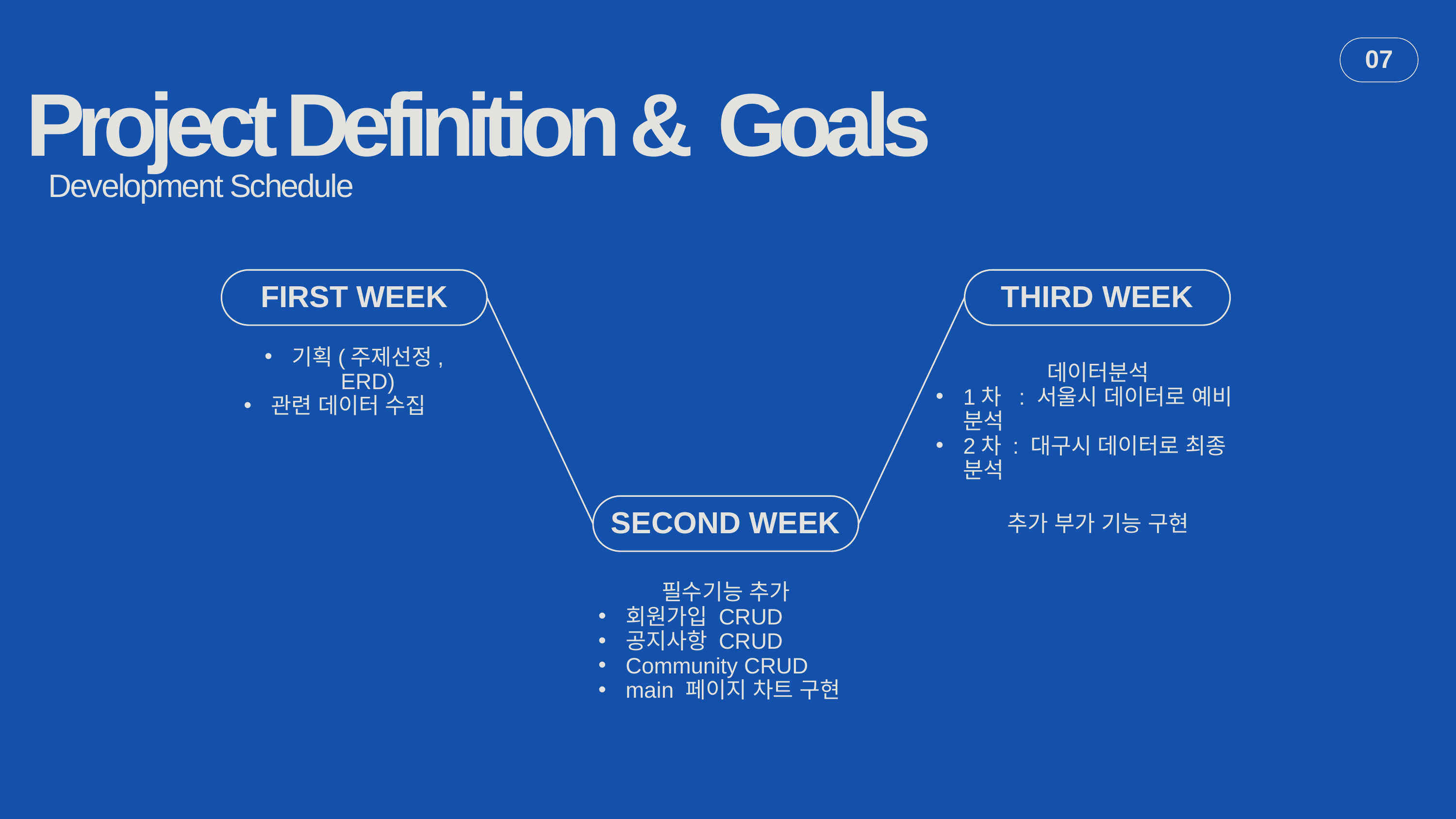

Project Definition &  Goals
07
Development Schedule

FIRST WEEK
THIRD WEEK

데이터분석
1차  : 서울시 데이터로 예비 분석
2차 : 대구시 데이터로 최종 분석
추가 부가 기능 구현
기획(주제선정, ERD)
관련 데이터 수집

SECOND WEEK
필수기능 추가
회원가입 CRUD
공지사항 CRUD
Community CRUD
main 페이지 차트 구현